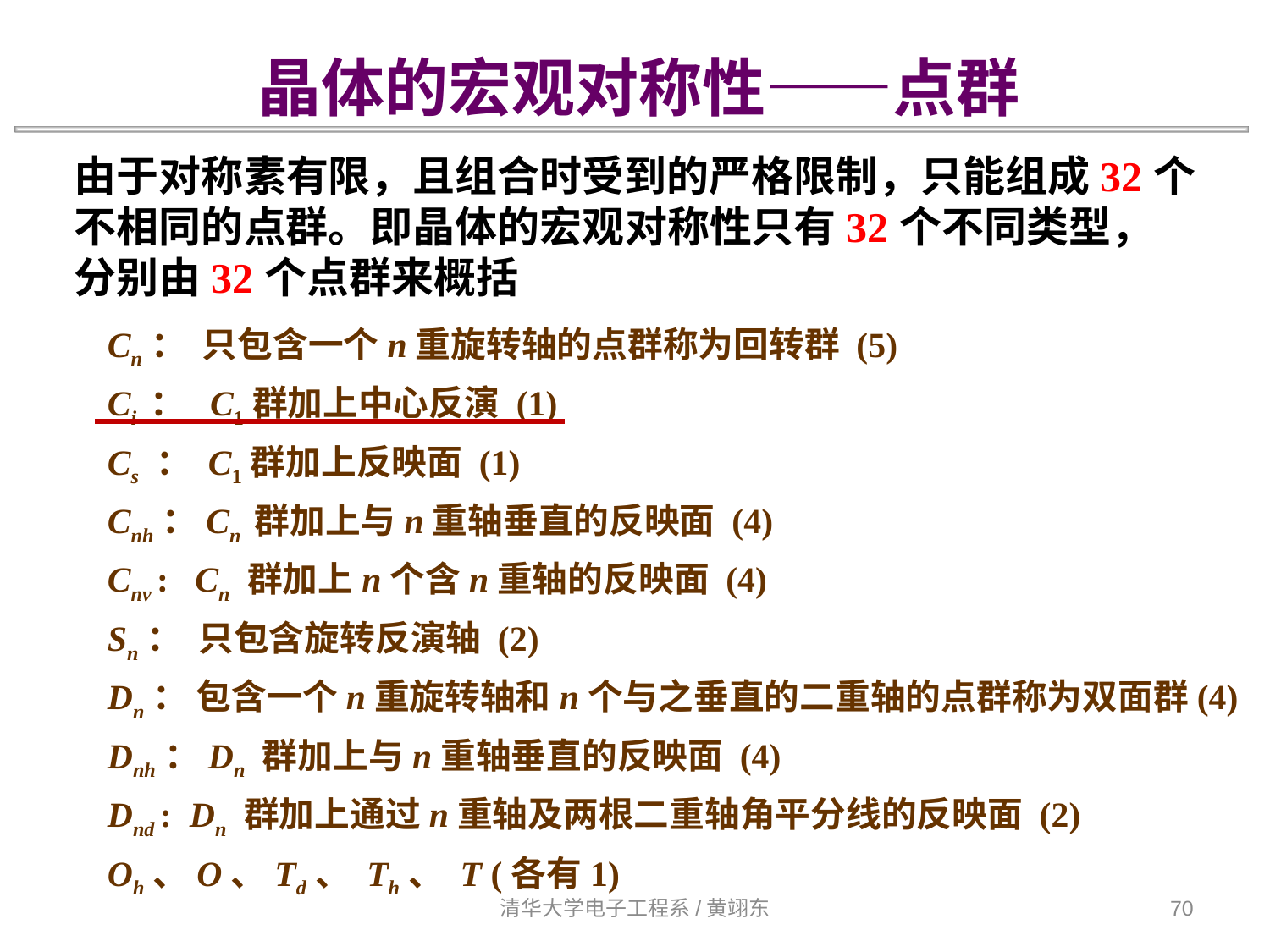

晶体的宏观对称性——点群

由于对称素有限，且组合时受到的严格限制，只能组成32个
不相同的点群。即晶体的宏观对称性只有32个不同类型，
分别由32个点群来概括
Cn：  只包含一个n重旋转轴的点群称为回转群 (5)
Ci ：  C1群加上中心反演 (1)
Cs ： C1群加上反映面 (1)
Cnh：Cn 群加上与n重轴垂直的反映面 (4)
Cnv :   Cn 群加上n个含n重轴的反映面 (4)
Sn：  只包含旋转反演轴 (2)
Dn： 包含一个n重旋转轴和n个与之垂直的二重轴的点群称为双面群(4)
Dnh：Dn 群加上与n重轴垂直的反映面 (4)
Dnd :  Dn 群加上通过n重轴及两根二重轴角平分线的反映面 (2)
Oh、O、Td、 Th、 T (各有1)
清华大学电子工程系/黄翊东
70